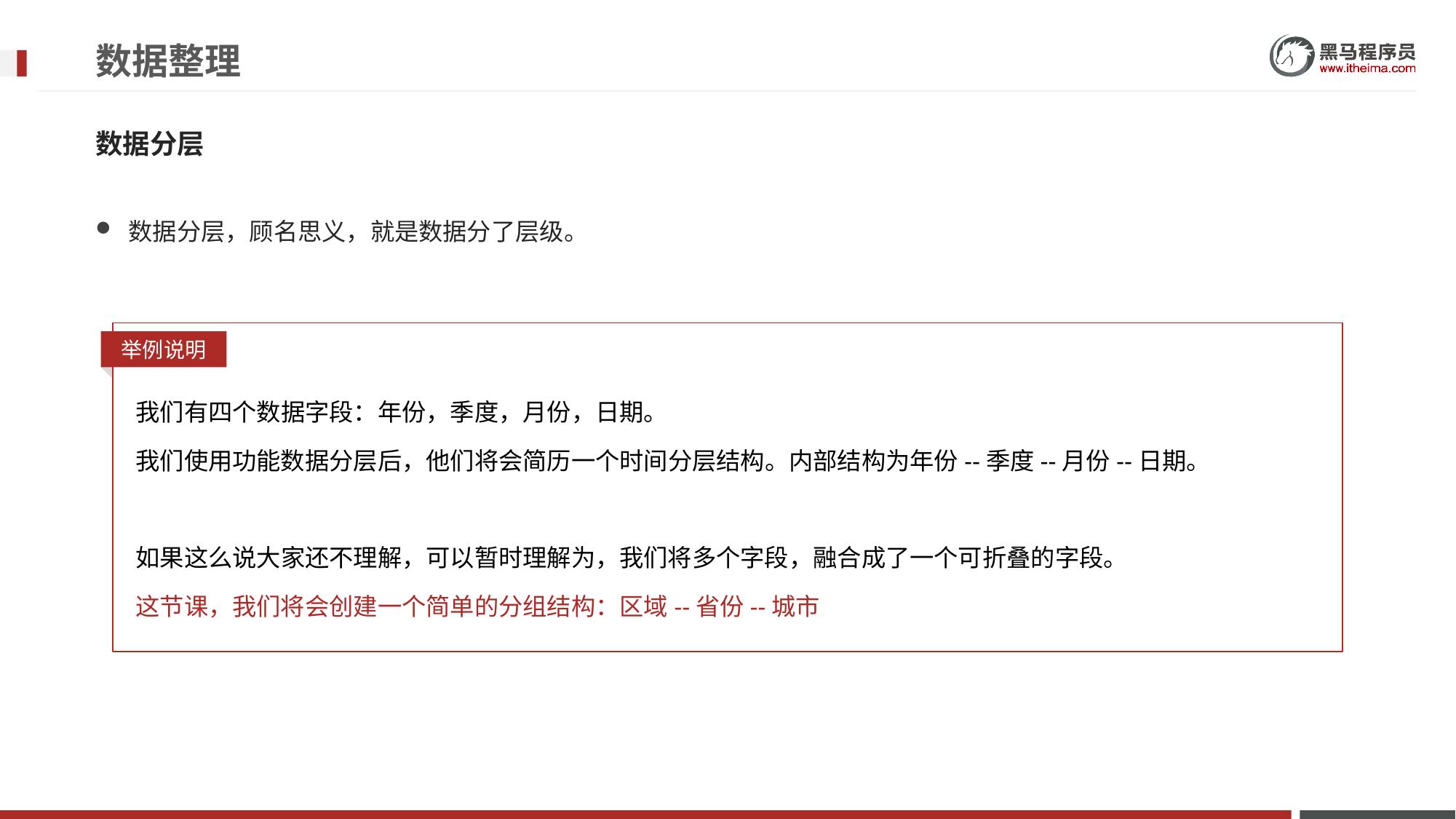

# 数据整理
数据分层
数据分层，顾名思义，就是数据分了层级。

举例说明

我们有四个数据字段：年份，季度，月份，日期。
我们使用功能数据分层后，他们将会简历一个时间分层结构。内部结构为年份--季度--月份--日期。

如果这么说大家还不理解，可以暂时理解为，我们将多个字段，融合成了一个可折叠的字段。
这节课，我们将会创建一个简单的分组结构：区域--省份--城市